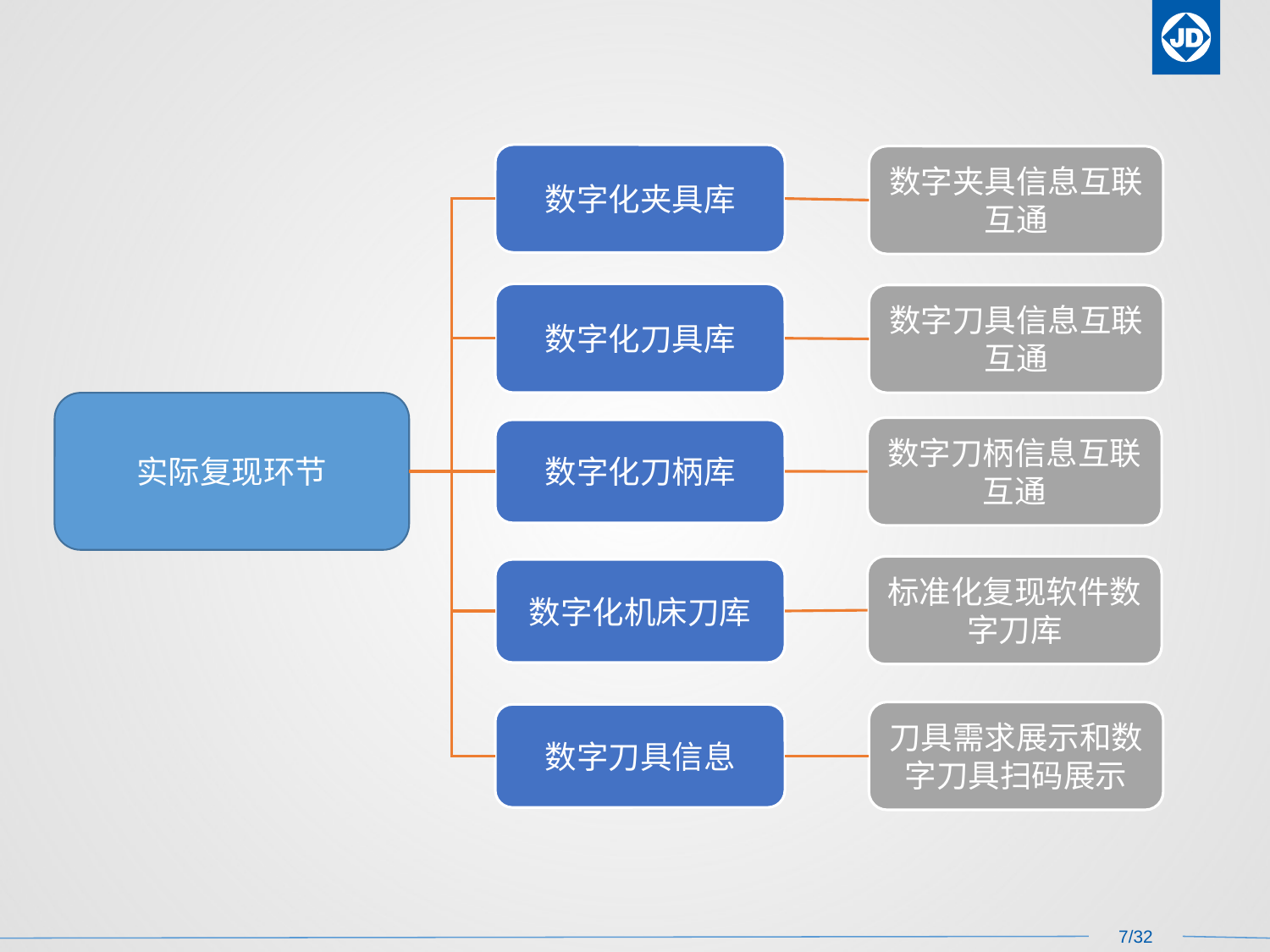

数字化夹具库
数字夹具信息互联互通
数字化刀具库
数字刀具信息互联互通
实际复现环节
数字刀柄信息互联互通
数字化刀柄库
标准化复现软件数字刀库
数字化机床刀库
刀具需求展示和数字刀具扫码展示
数字刀具信息